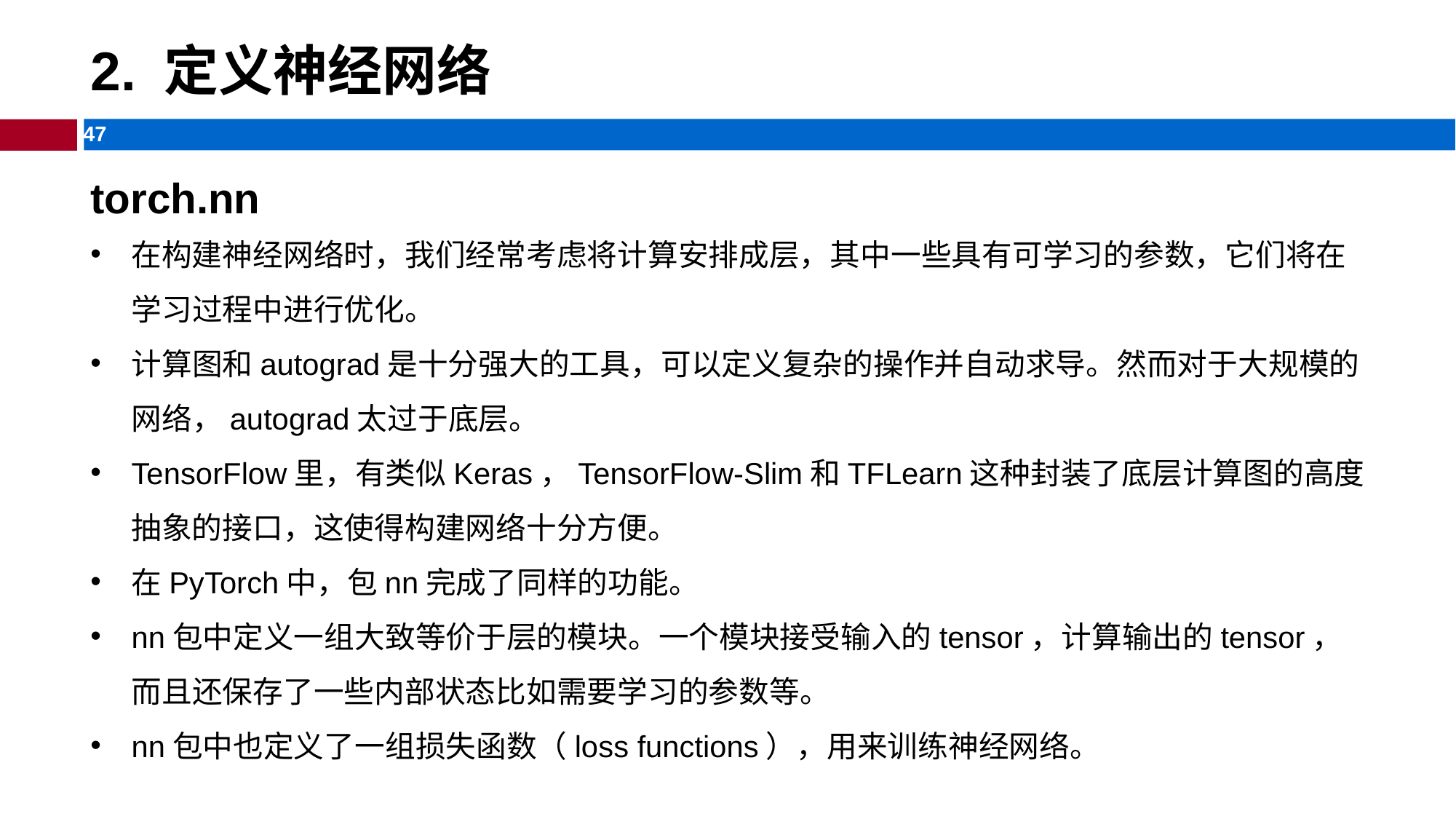

# 2. 定义神经网络
torch.nn
在构建神经网络时，我们经常考虑将计算安排成层，其中一些具有可学习的参数，它们将在学习过程中进行优化。
计算图和autograd是十分强大的工具，可以定义复杂的操作并自动求导。然而对于大规模的网络，autograd太过于底层。
TensorFlow里，有类似Keras，TensorFlow-Slim和TFLearn这种封装了底层计算图的高度抽象的接口，这使得构建网络十分方便。
在PyTorch中，包nn完成了同样的功能。
nn包中定义一组大致等价于层的模块。一个模块接受输入的tensor，计算输出的tensor，而且还保存了一些内部状态比如需要学习的参数等。
nn包中也定义了一组损失函数（loss functions），用来训练神经网络。